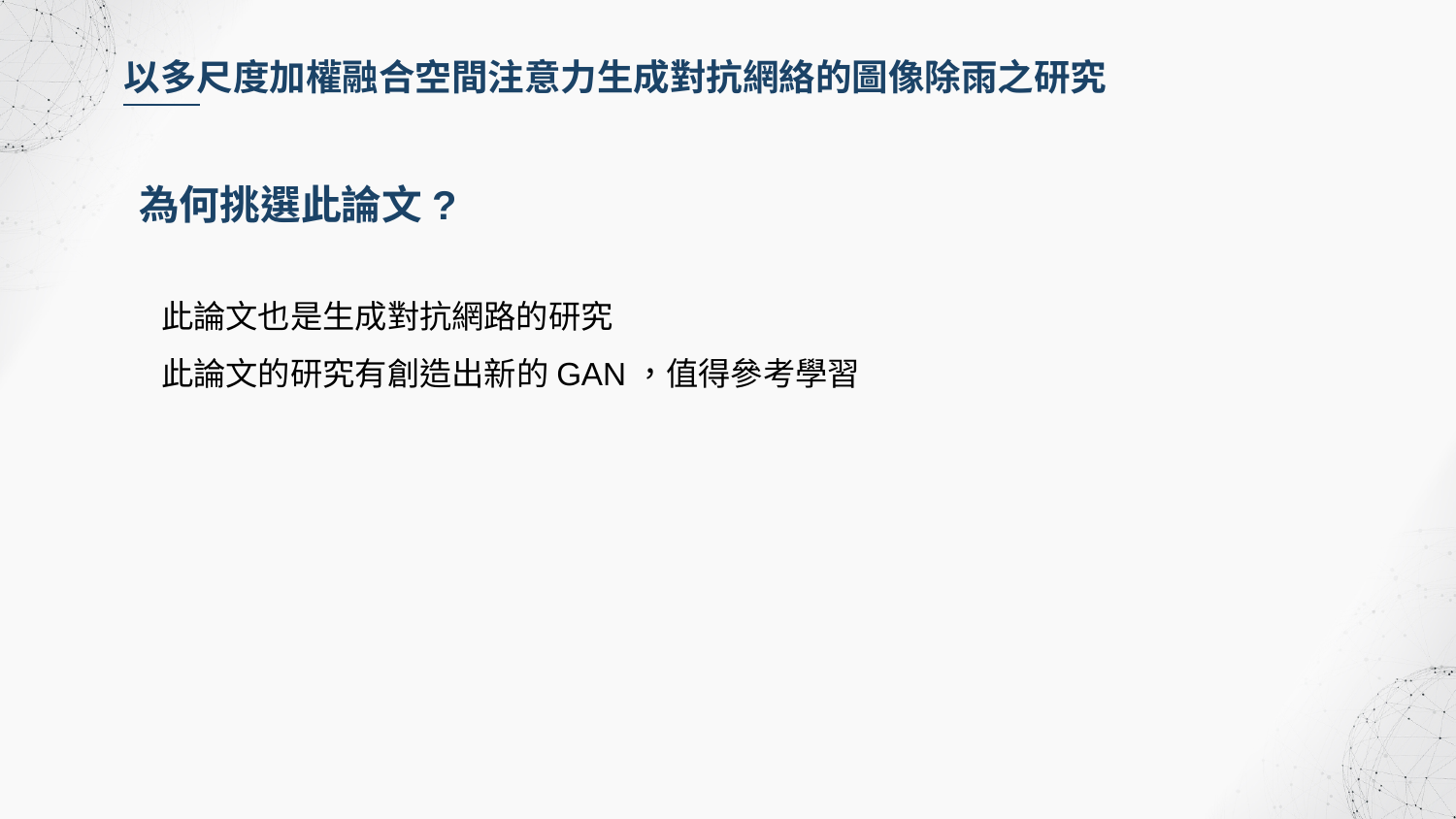

以多尺度加權融合空間注意力生成對抗網絡的圖像除雨之研究
為何挑選此論文?
此論文也是生成對抗網路的研究
此論文的研究有創造出新的GAN，值得參考學習